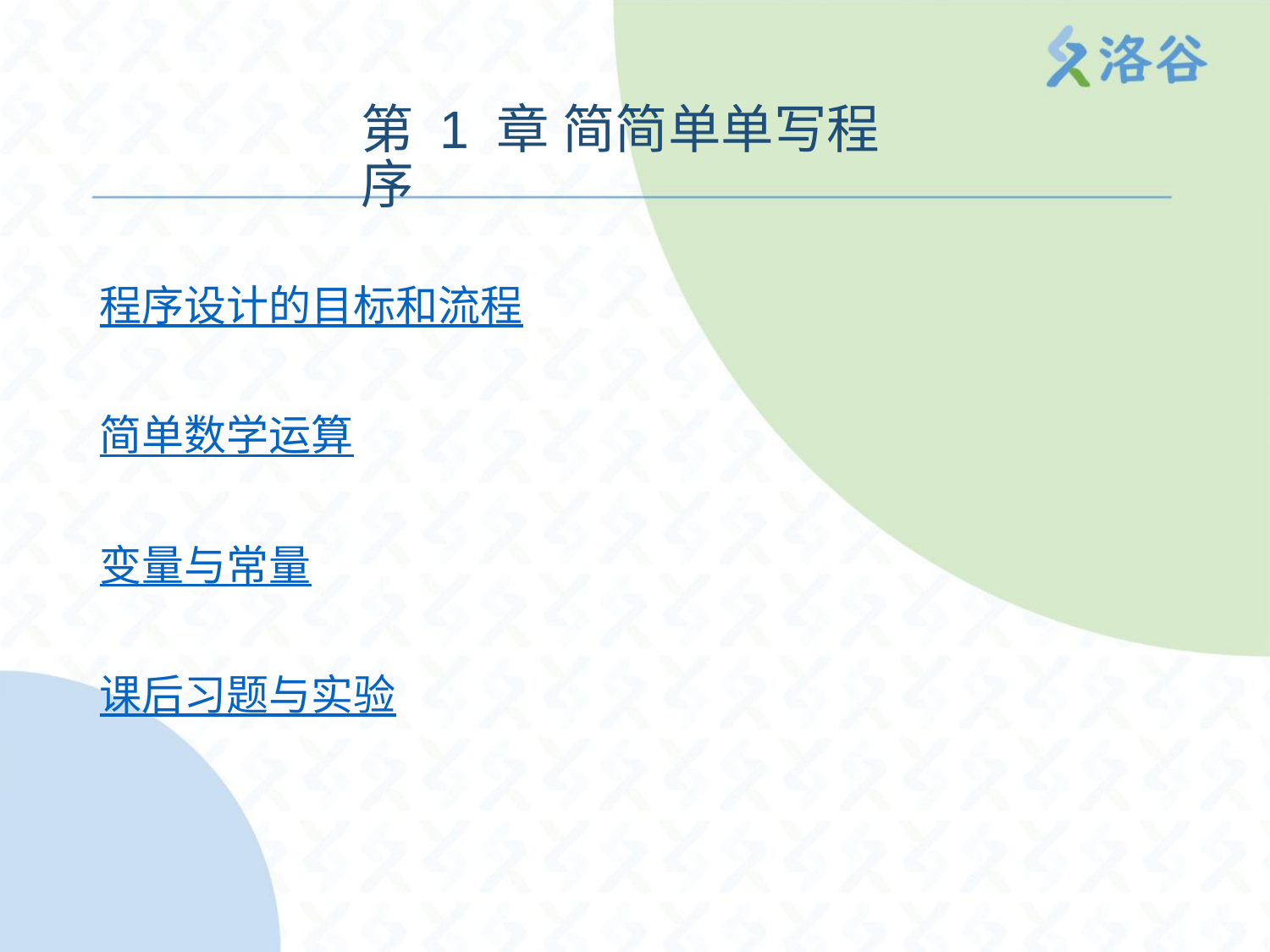

第 1 章 简简单单写程序
程序设计的目标和流程
简单数学运算
变量与常量
课后习题与实验